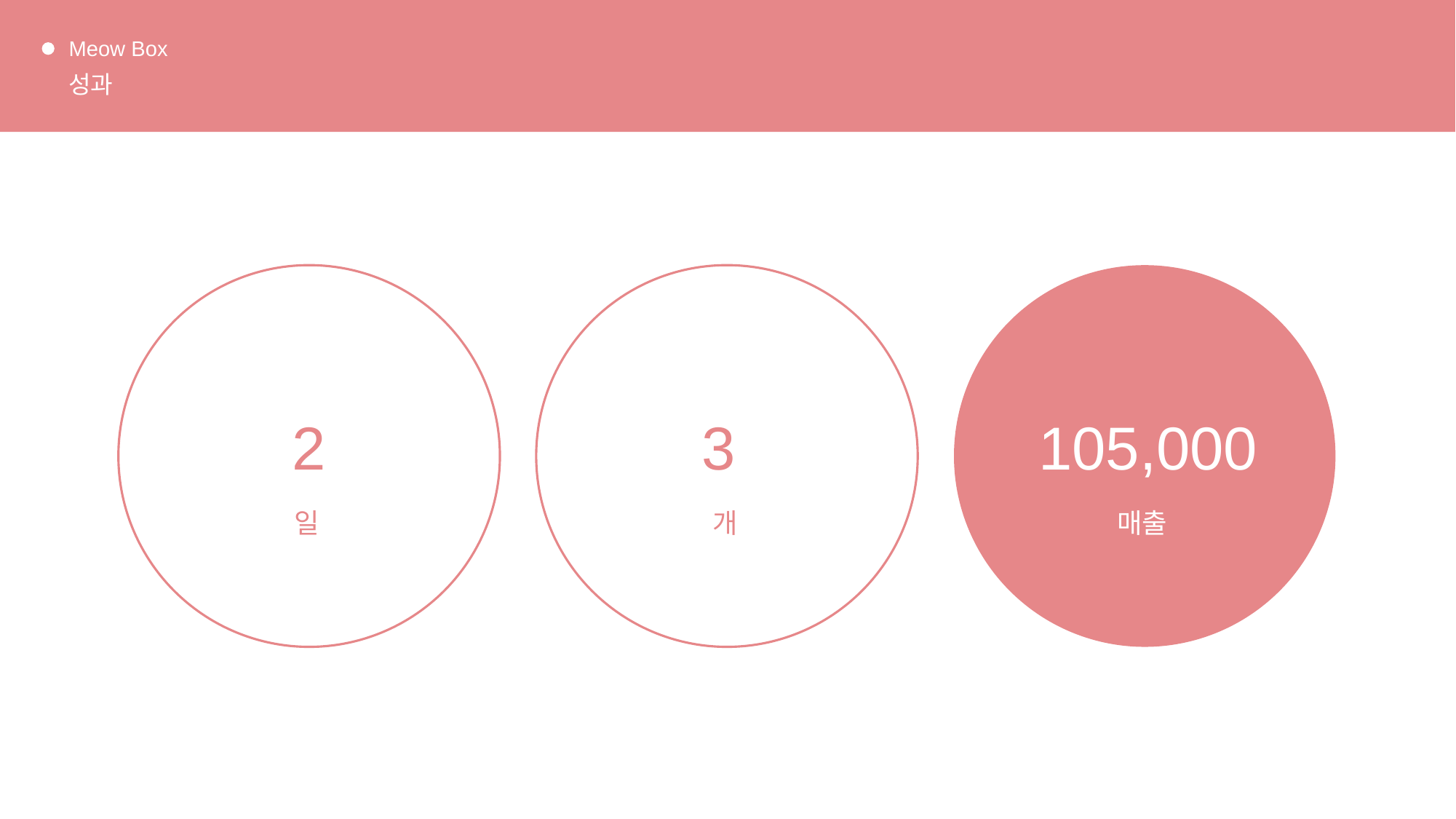

Meow Box

성과

2
3
105,000
일
개
매출